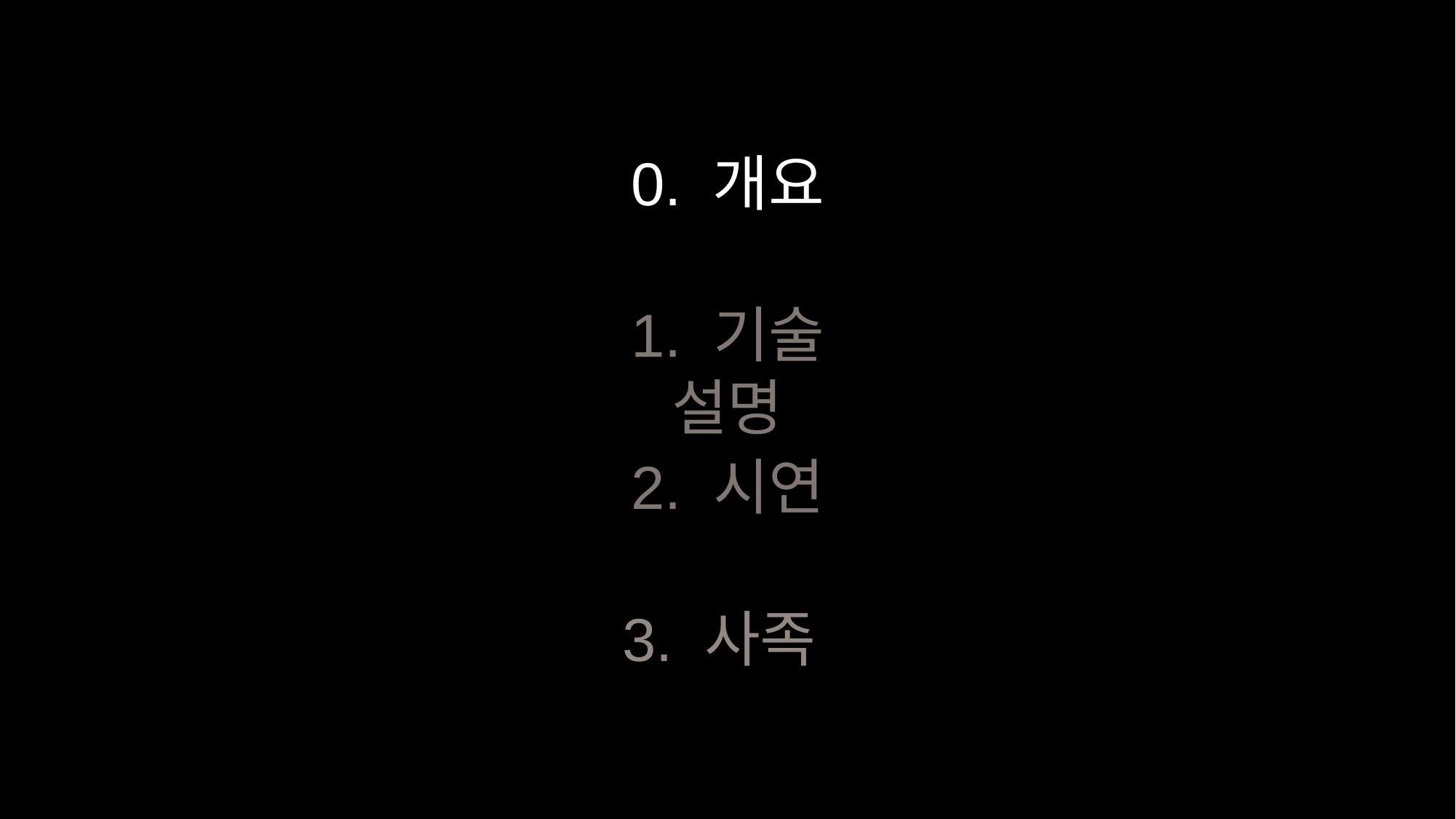

0. 개요
1. 기술 설명
2. 시연
3. 사족